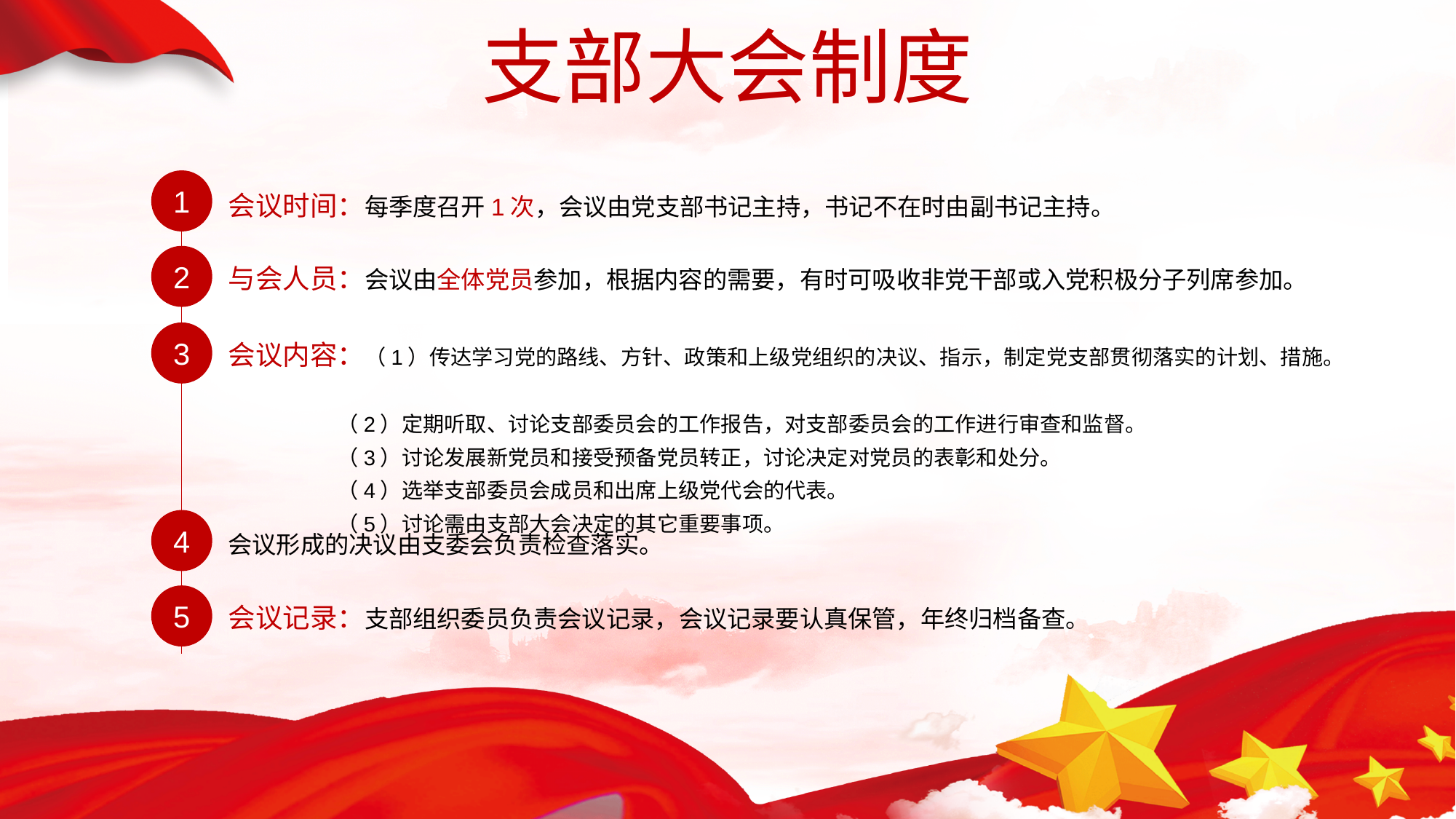

支部大会制度
1
会议时间：每季度召开1次，会议由党支部书记主持，书记不在时由副书记主持。
2
与会人员：会议由全体党员参加，根据内容的需要，有时可吸收非党干部或入党积极分子列席参加。
3
会议内容：（1）传达学习党的路线、方针、政策和上级党组织的决议、指示，制定党支部贯彻落实的计划、措施。
                      （2）定期听取、讨论支部委员会的工作报告，对支部委员会的工作进行审查和监督。
                      （3）讨论发展新党员和接受预备党员转正，讨论决定对党员的表彰和处分。
                      （4）选举支部委员会成员和出席上级党代会的代表。
                      （5）讨论需由支部大会决定的其它重要事项。
4
会议形成的决议由支委会负责检查落实。
5
会议记录：支部组织委员负责会议记录，会议记录要认真保管，年终归档备查。